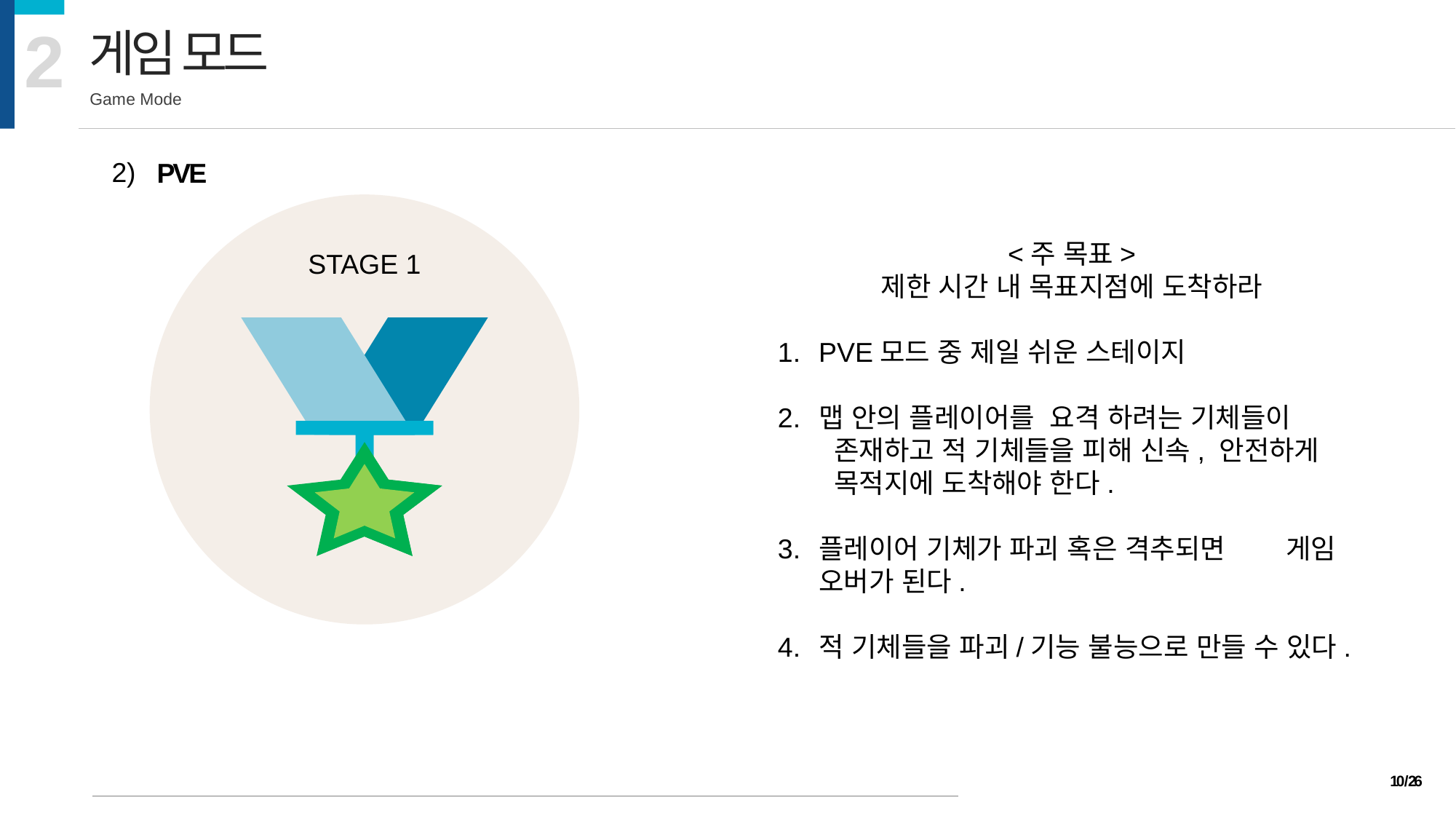

2
게임 모드
Game Mode
2)
PVE

STAGE 1

<주 목표>
제한 시간 내 목표지점에 도착하라

PVE모드 중 제일 쉬운 스테이지

맵 안의 플레이어를  요격 하려는 기체들이 	   존재하고 적 기체들을 피해 신속, 안전하게 	   목적지에 도착해야 한다.

플레이어 기체가 파괴 혹은 격추되면 	    게임 오버가 된다.

적 기체들을 파괴/기능 불능으로 만들 수 있다.

10 / 26